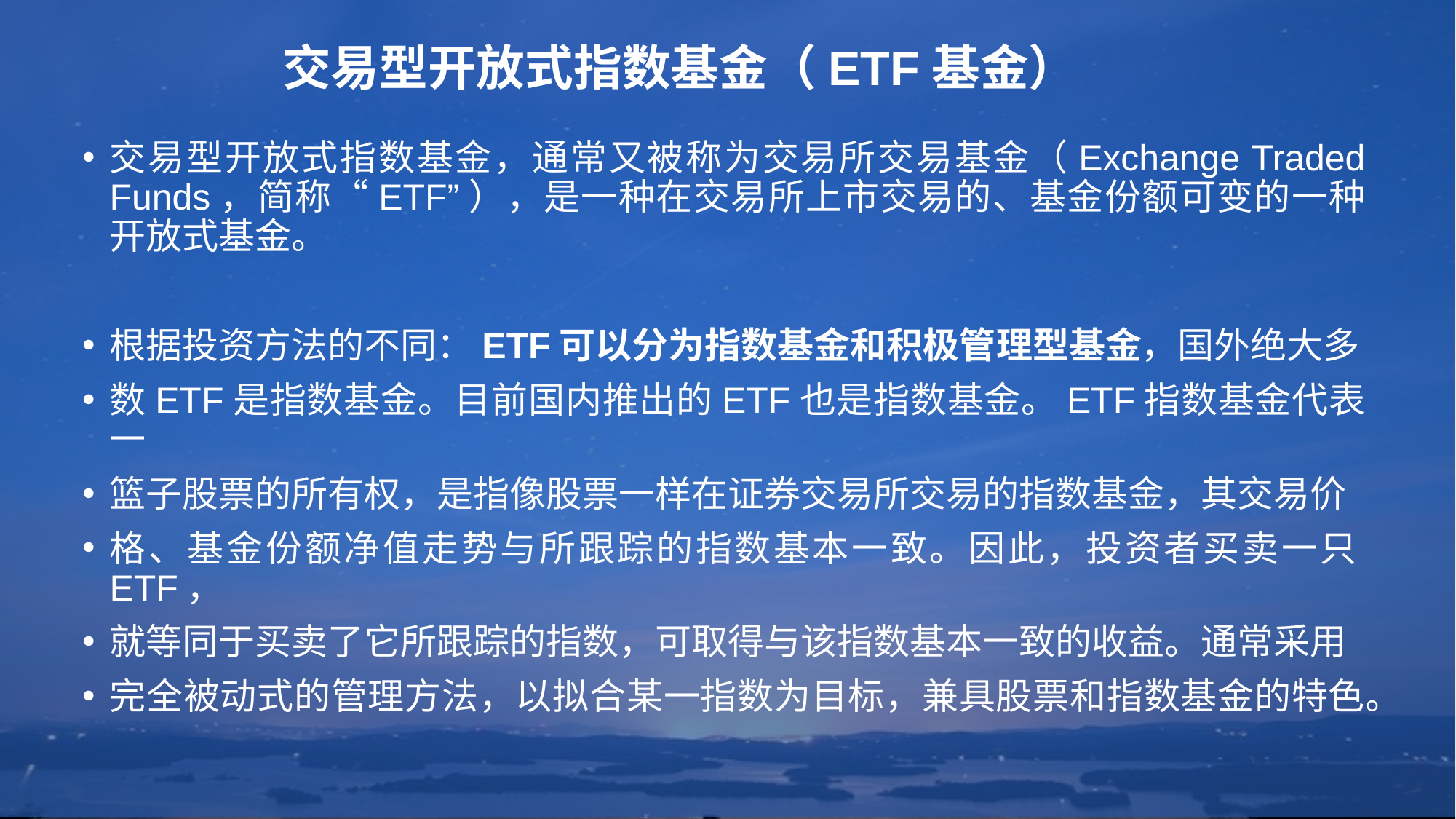

# 交易型开放式指数基金（ETF基金）
交易型开放式指数基金，通常又被称为交易所交易基金（Exchange Traded Funds，简称“ETF”），是一种在交易所上市交易的、基金份额可变的一种开放式基金。

根据投资方法的不同：ETF可以分为指数基金和积极管理型基金，国外绝大多
数ETF是指数基金。目前国内推出的ETF也是指数基金。ETF指数基金代表一
篮子股票的所有权，是指像股票一样在证券交易所交易的指数基金，其交易价
格、基金份额净值走势与所跟踪的指数基本一致。因此，投资者买卖一只ETF，
就等同于买卖了它所跟踪的指数，可取得与该指数基本一致的收益。通常采用
完全被动式的管理方法，以拟合某一指数为目标，兼具股票和指数基金的特色。